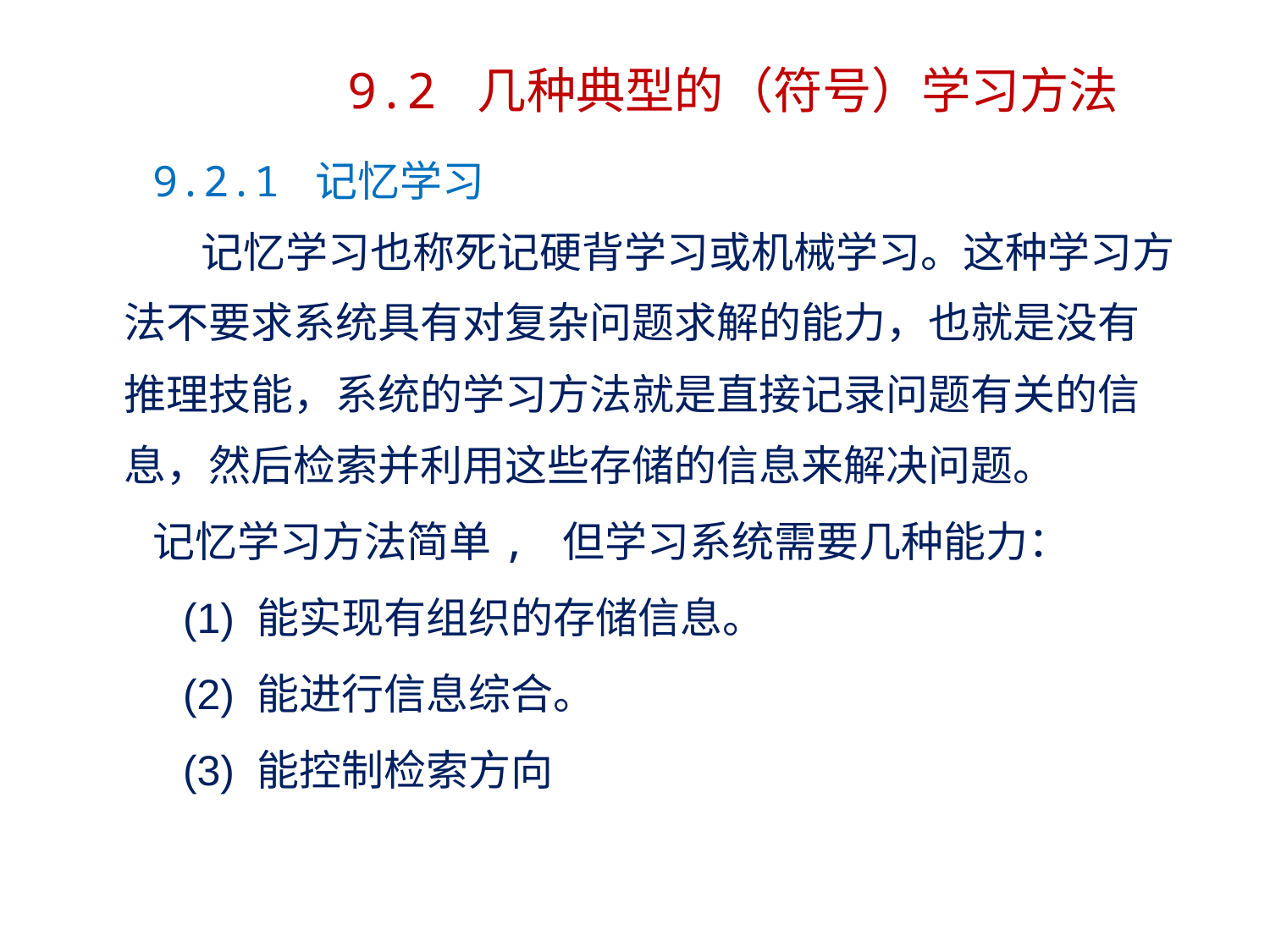

9.2 几种典型的（符号）学习方法
   9.2.1 记忆学习
            记忆学习也称死记硬背学习或机械学习。这种学习方法不要求系统具有对复杂问题求解的能力，也就是没有推理技能，系统的学习方法就是直接记录问题有关的信息，然后检索并利用这些存储的信息来解决问题。
       记忆学习方法简单, 但学习系统需要几种能力：
         (1) 能实现有组织的存储信息。
         (2) 能进行信息综合。
         (3) 能控制检索方向